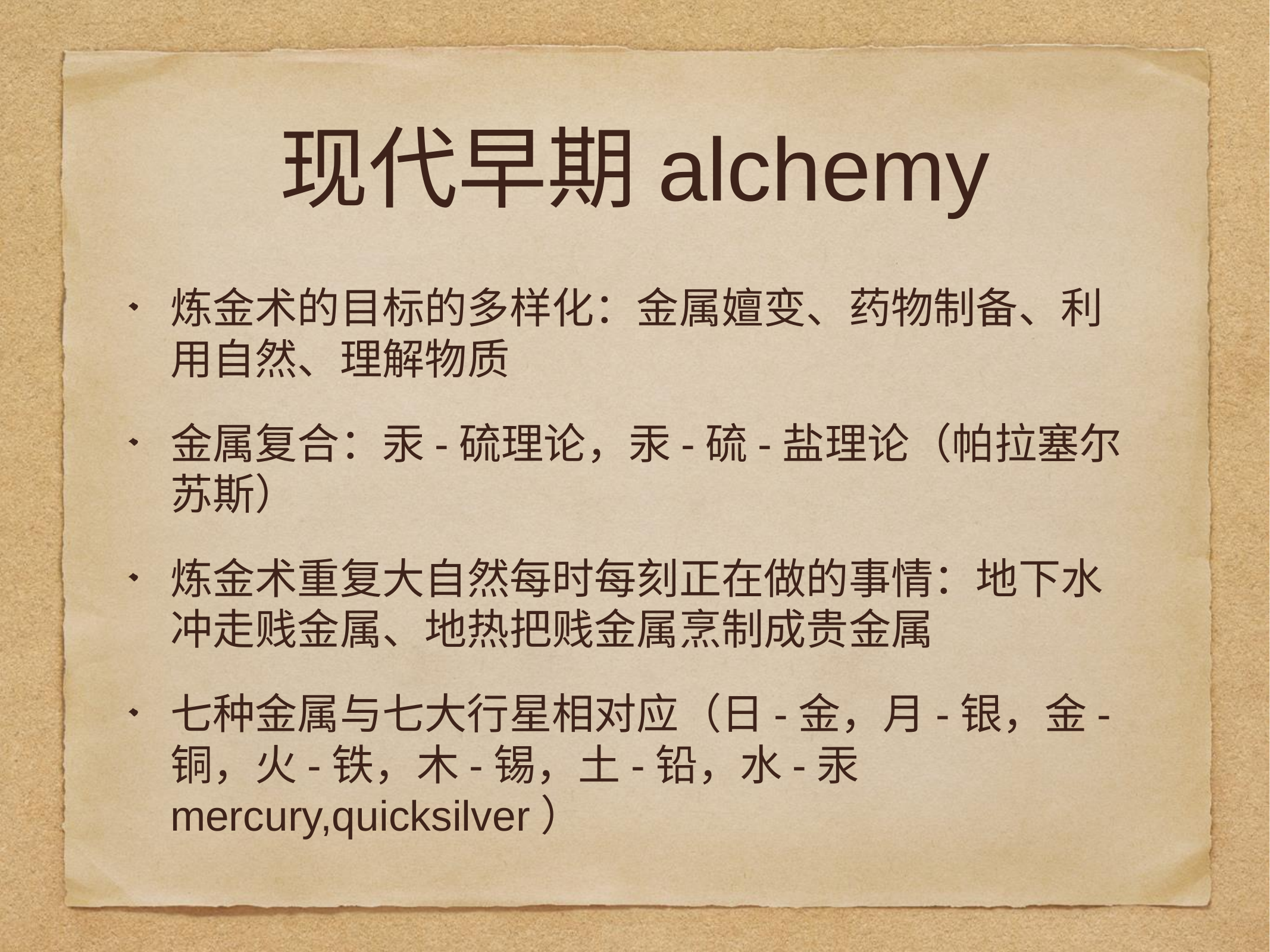

# 现代早期alchemy
炼金术的目标的多样化：金属嬗变、药物制备、利用自然、理解物质
金属复合：汞-硫理论，汞-硫-盐理论（帕拉塞尔苏斯）
炼金术重复大自然每时每刻正在做的事情：地下水冲走贱金属、地热把贱金属烹制成贵金属
七种金属与七大行星相对应（日-金，月-银，金-铜，火-铁，木-锡，土-铅，水-汞mercury,quicksilver）